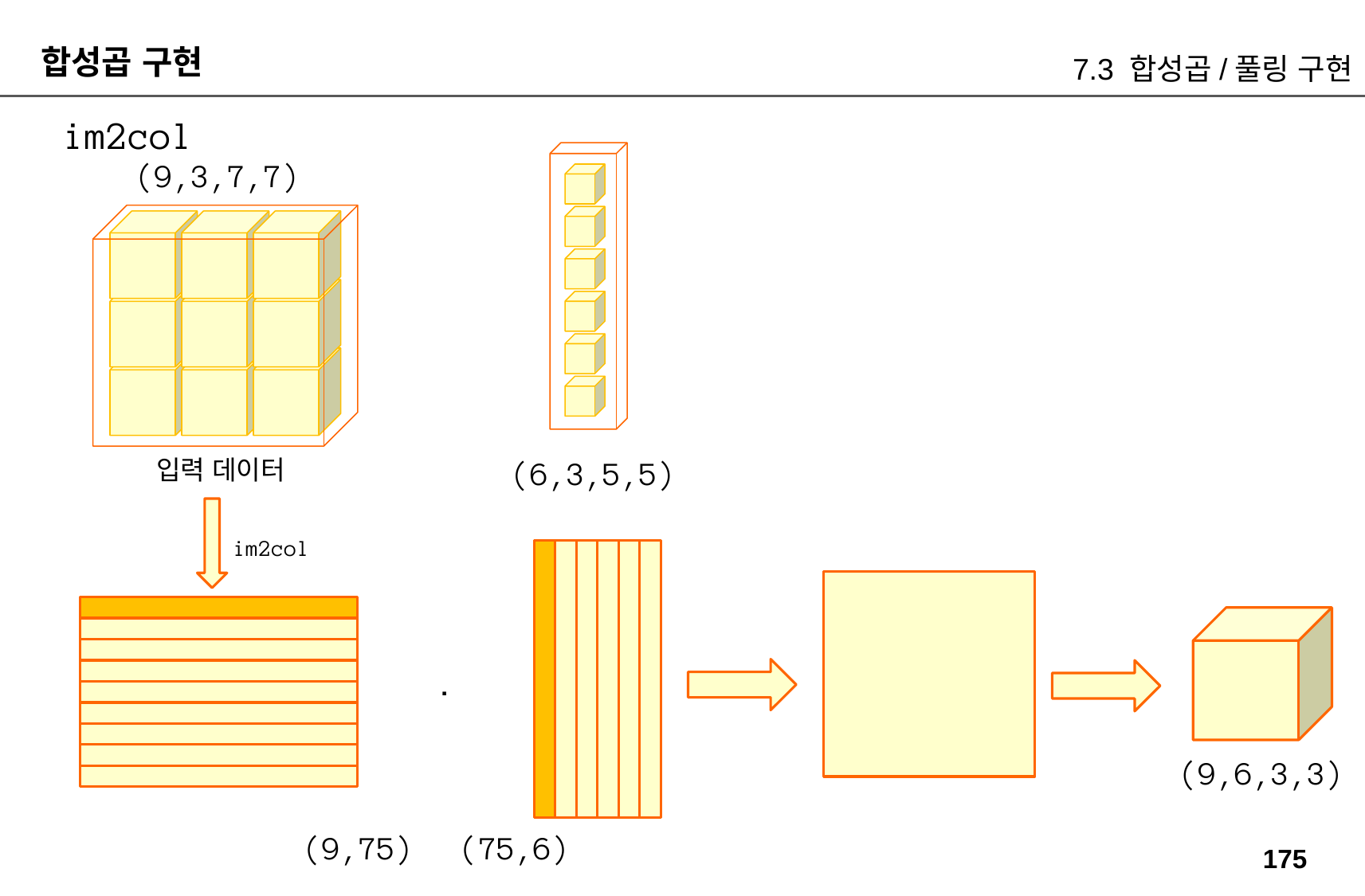

합성곱 구현
7.3 합성곱/풀링 구현
im2col

(9,3,7,7)

(6,3,5,5)
입력 데이터

im2col

.

(9,6,3,3)

(9,75)
(75,6)